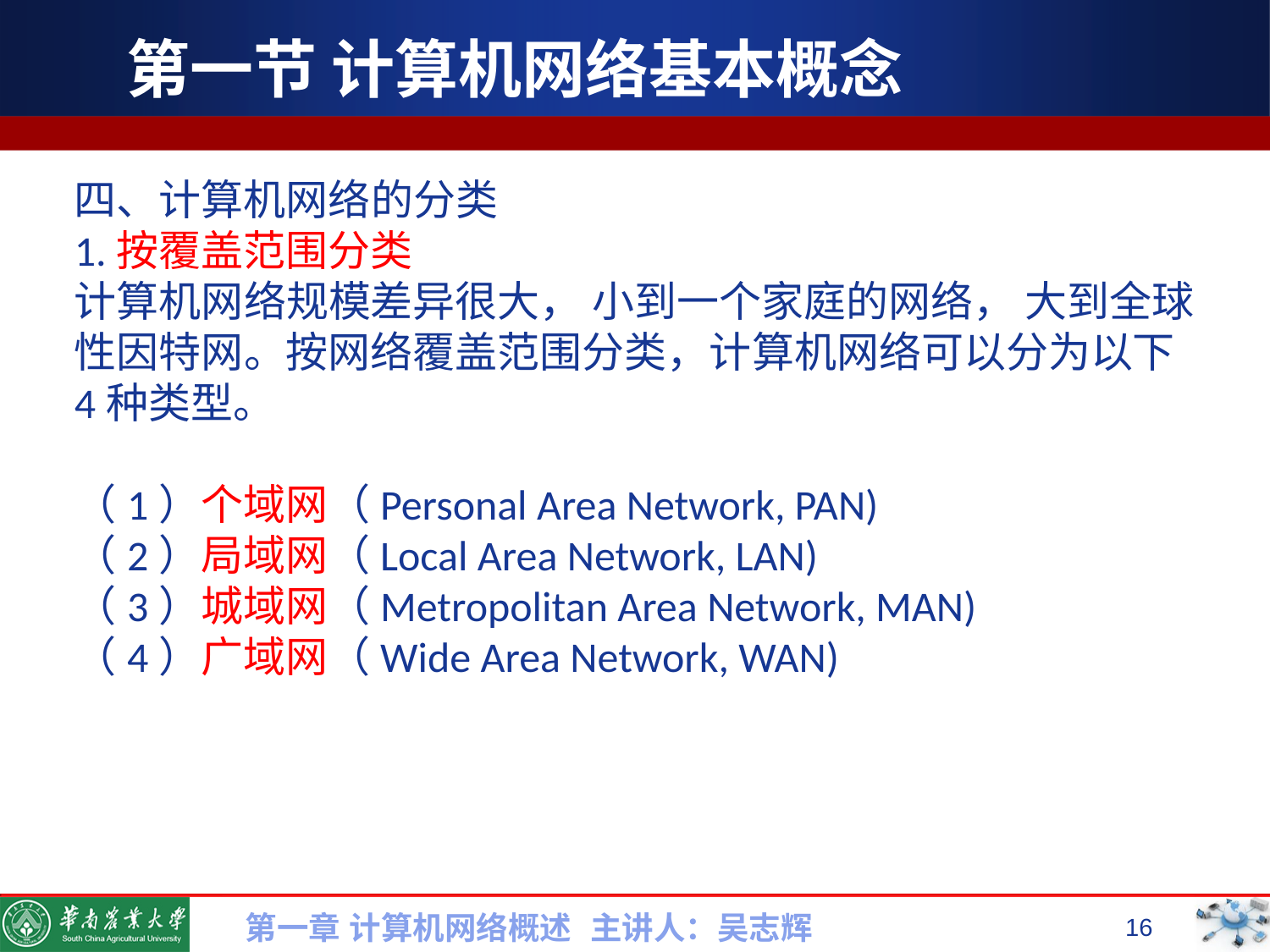

# 第一节 计算机网络基本概念
四、计算机网络的分类
1.按覆盖范围分类
计算机网络规模差异很大， 小到一个家庭的网络， 大到全球性因特网。按网络覆盖范围分类，计算机网络可以分为以下4种类型。

（1）个域网（Personal Area Network, PAN)
（2）局域网（Local Area Network, LAN)
（3）城域网（Metropolitan Area Network, MAN)
（4）广域网（Wide Area Network, WAN)
第一章 计算机网络概述  主讲人：吴志辉
16